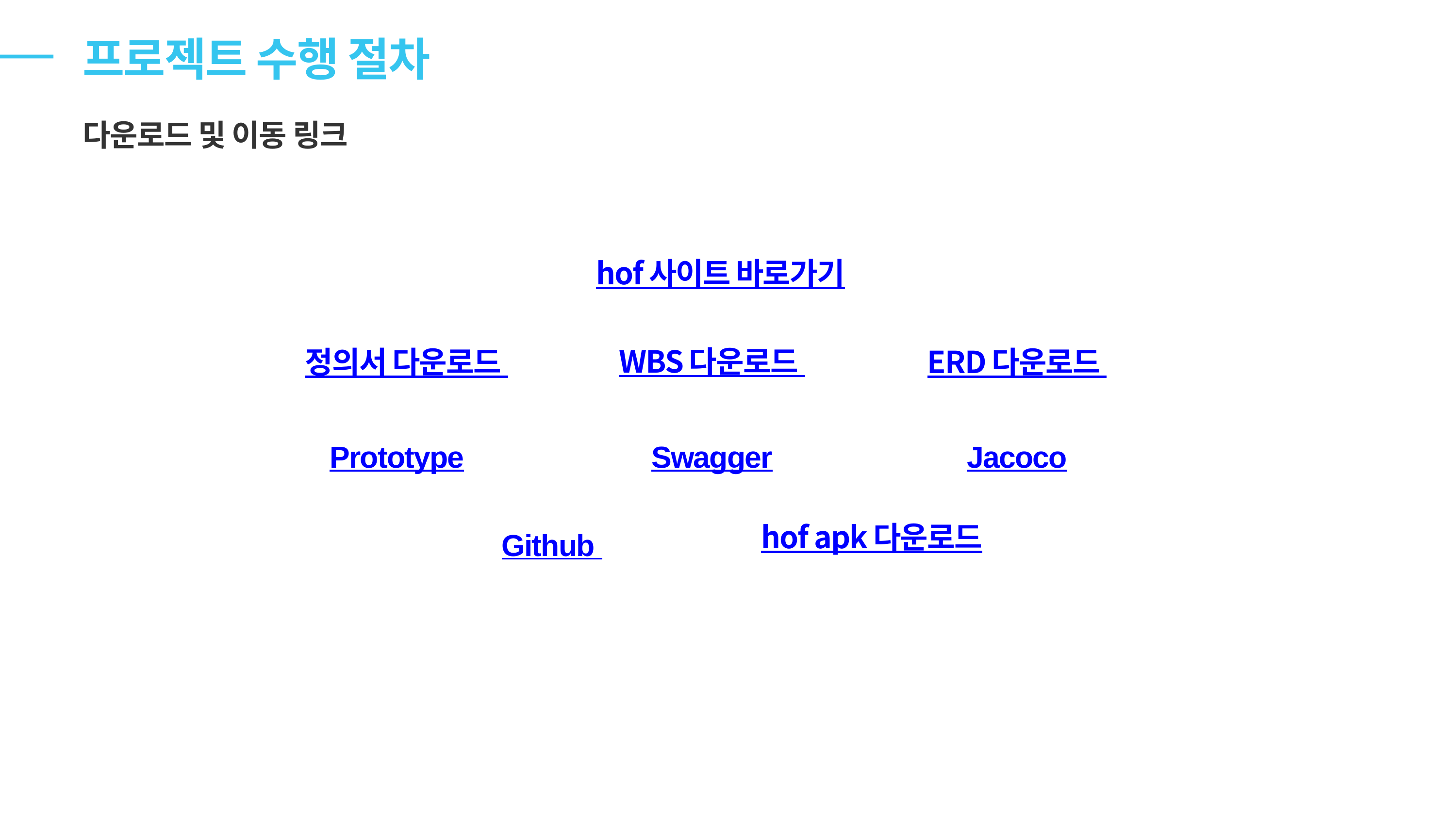

프로젝트 수행 절차

다운로드 및 이동 링크
hof 사이트 바로가기
WBS 다운로드
정의서 다운로드
ERD 다운로드
Prototype
Swagger
Jacoco
Github
hof apk 다운로드